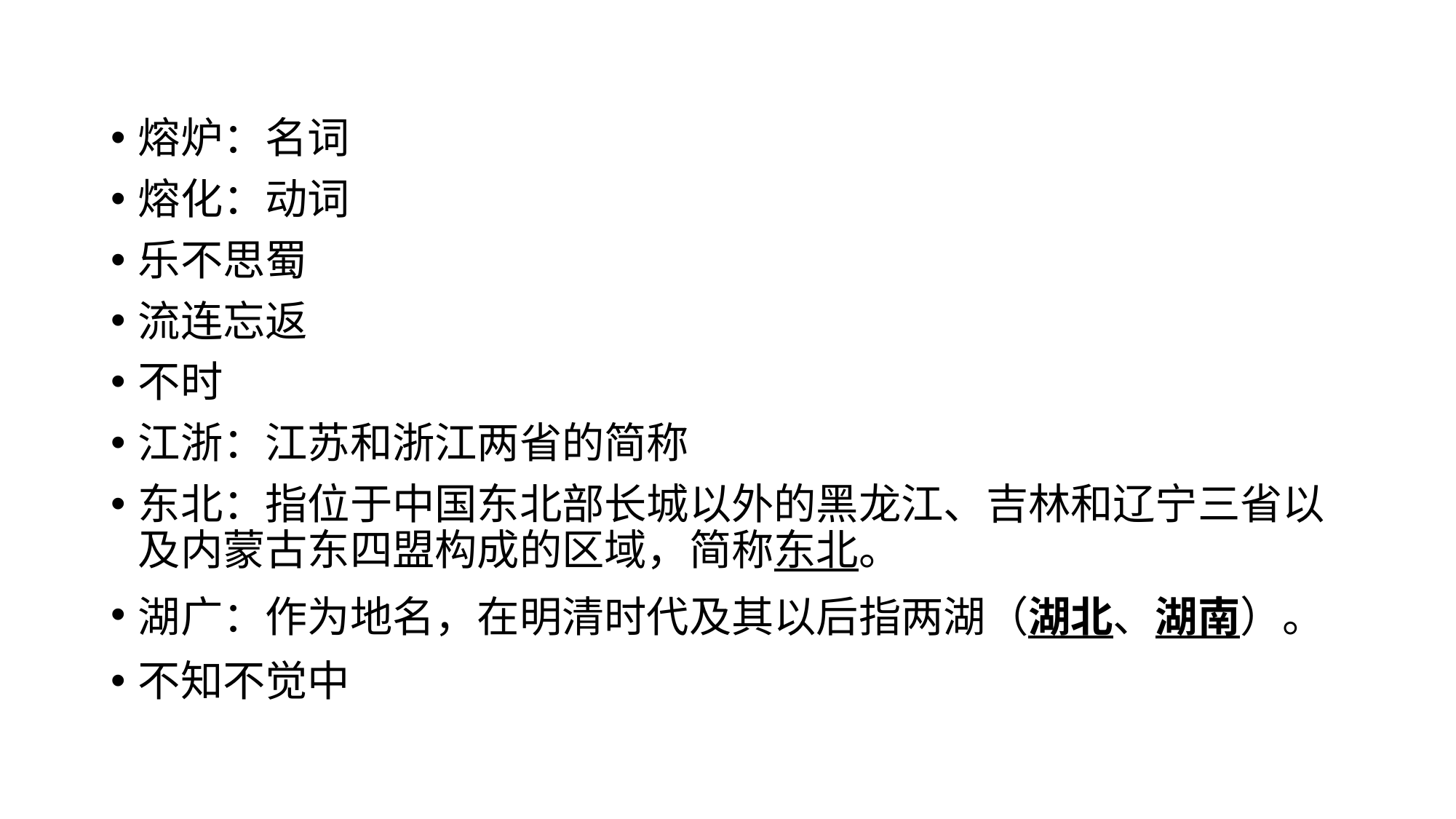

#
熔炉：名词
熔化：动词
乐不思蜀
流连忘返
不时
江浙：江苏和浙江两省的简称
东北：指位于中国东北部长城以外的黑龙江、吉林和辽宁三省以及内蒙古东四盟构成的区域，简称东北。
湖广：作为地名，在明清时代及其以后指两湖（湖北、湖南）。
不知不觉中